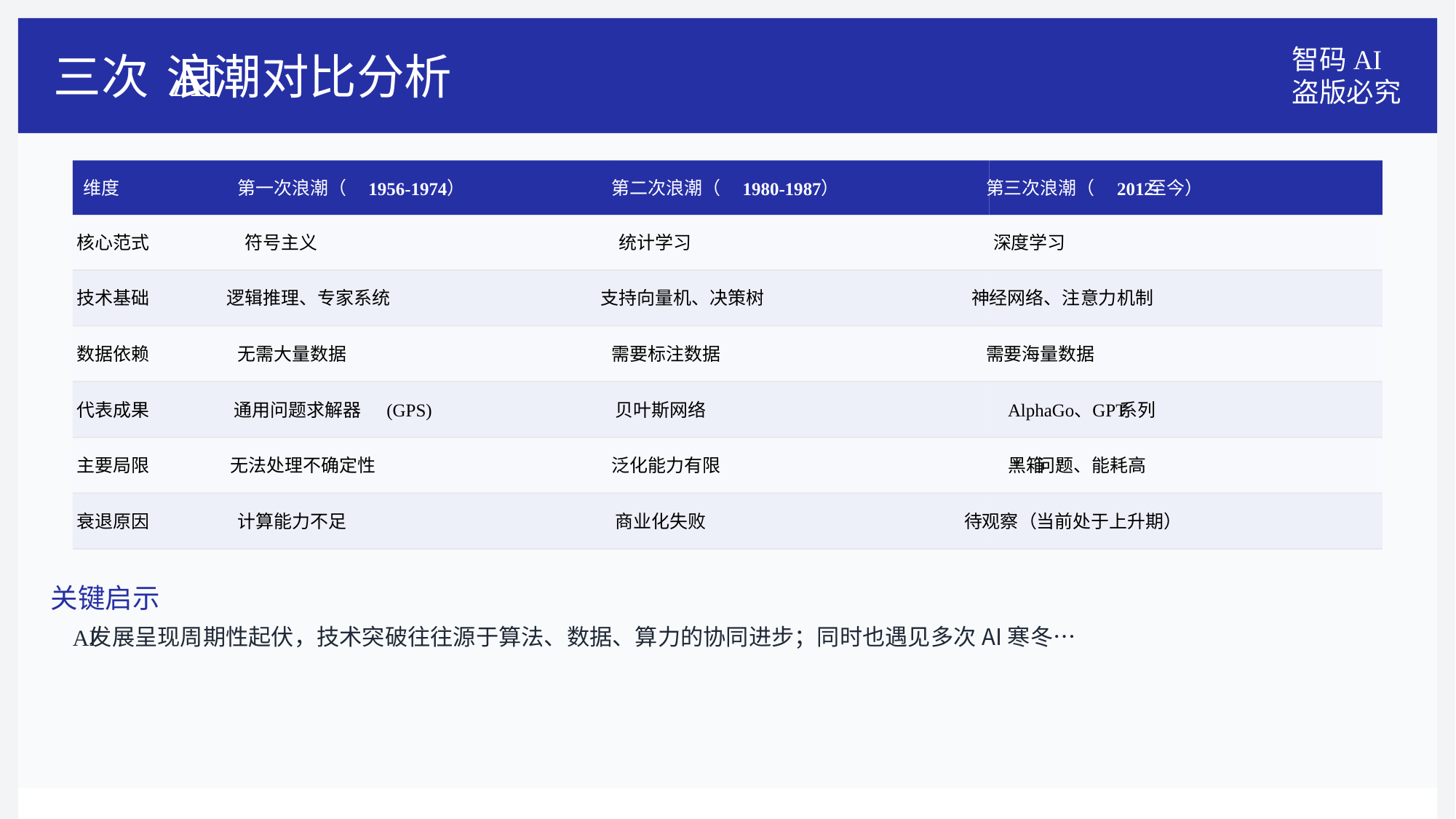

智码AI
盗版必究
三次
浪潮对⽐分析
AI

维度
第⼀次浪潮（
）
第⼆次浪潮（
）
第三次浪潮（
⾄今）
1956-1974
1980-1987
2012-

核⼼范式
符号主义
统计学习
深度学习

技术基础
逻辑推理、专家系统
⽀持向量机、决策树
神经⽹络、注意⼒机制

数据依赖
⽆需⼤量数据
需要标注数据
需要海量数据

代表成果
通⽤问题求解器
⻉叶斯⽹络
、
系列
(GPS)
AlphaGo
GPT

主要局限
⽆法处理不确定性
泛化能⼒有限
⿊箱
问题、能耗⾼
"
"

衰退原因
计算能⼒不⾜
商业化失败
待观察（当前处于上升期）

关键启⽰
发展呈现周期性起伏，技术突破往往源于算法、数据、算⼒的协同进步；同时也遇见多次AI寒冬…

AI